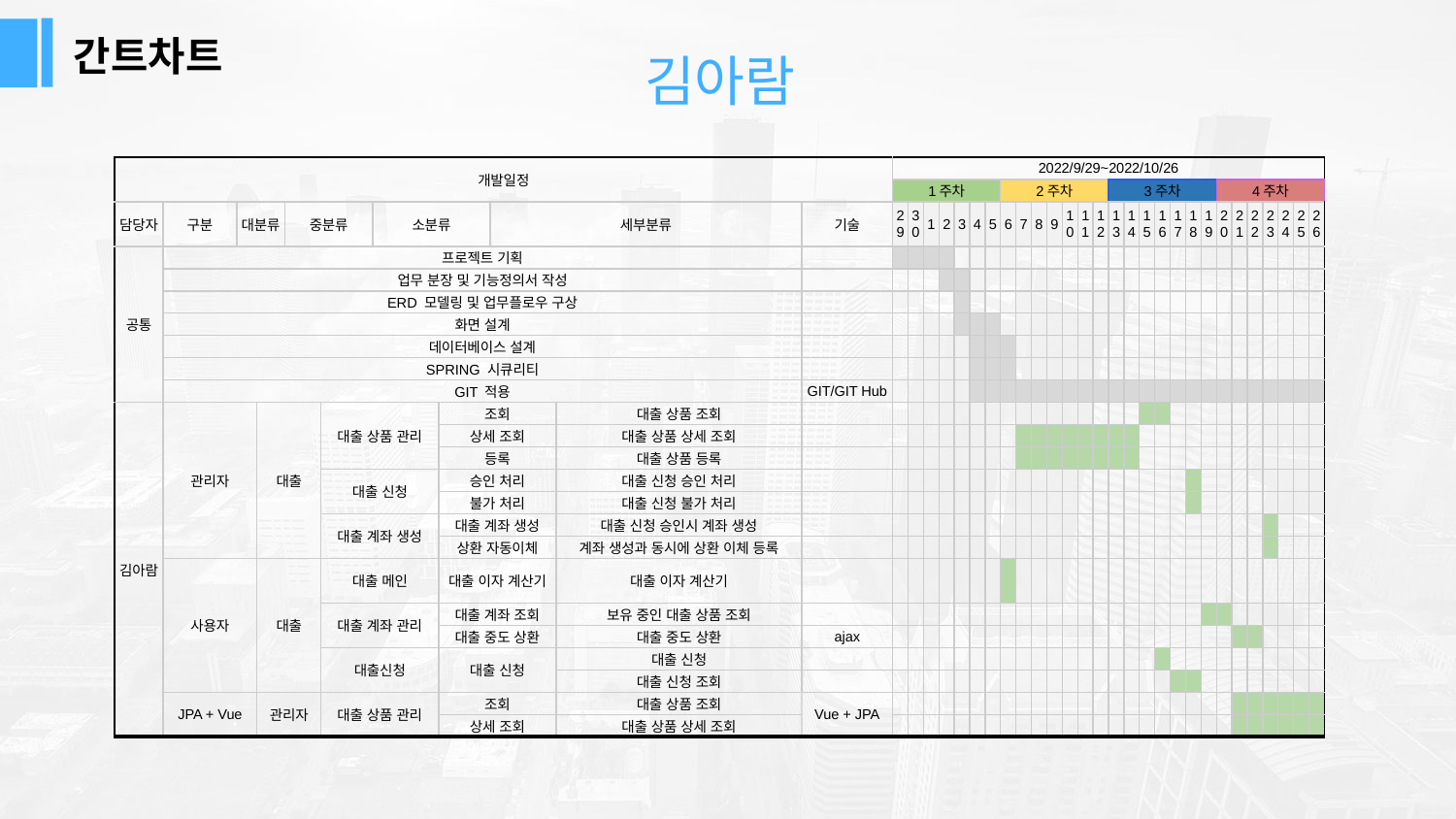

간트차트
김아람
| 개발일정 |  |  |  |  |  |  |  |  |  |  | 2022/9/29~2022/10/26 |  |  |  |  |  |  |  |  |  |  |  |  |  |  |  |  |  |  |  |  |  |  |  |  |  |  |  |
| --- | --- | --- | --- | --- | --- | --- | --- | --- | --- | --- | --- | --- | --- | --- | --- | --- | --- | --- | --- | --- | --- | --- | --- | --- | --- | --- | --- | --- | --- | --- | --- | --- | --- | --- | --- | --- | --- | --- |
|  |  |  |  |  |  |  |  |  |  |  | 1주차 |  |  |  |  |  |  | 2주차 |  |  |  |  |  |  | 3주차 |  |  |  |  |  |  | 4주차 |  |  |  |  |  |  |
| 담당자 | 구분 | 대분류 |  | 중분류 |  | 소분류 |  | 세부분류 |  | 기술 | 29 | 30 | 1 | 2 | 3 | 4 | 5 | 6 | 7 | 8 | 9 | 10 | 11 | 12 | 13 | 14 | 15 | 16 | 17 | 18 | 19 | 20 | 21 | 22 | 23 | 24 | 25 | 26 |
| 공통 | 프로젝트 기획 |  |  |  |  |  |  |  |  |  |  |  |  |  |  |  |  |  |  |  |  |  |  |  |  |  |  |  |  |  |  |  |  |  |  |  |  |  |
|  | 업무 분장 및 기능정의서 작성 |  |  |  |  |  |  |  |  |  |  |  |  |  |  |  |  |  |  |  |  |  |  |  |  |  |  |  |  |  |  |  |  |  |  |  |  |  |
|  | ERD 모델링 및 업무플로우 구상 |  |  |  |  |  |  |  |  |  |  |  |  |  |  |  |  |  |  |  |  |  |  |  |  |  |  |  |  |  |  |  |  |  |  |  |  |  |
|  | 화면 설계 |  |  |  |  |  |  |  |  |  |  |  |  |  |  |  |  |  |  |  |  |  |  |  |  |  |  |  |  |  |  |  |  |  |  |  |  |  |
|  | 데이터베이스 설계 |  |  |  |  |  |  |  |  |  |  |  |  |  |  |  |  |  |  |  |  |  |  |  |  |  |  |  |  |  |  |  |  |  |  |  |  |  |
|  | SPRING 시큐리티 |  |  |  |  |  |  |  |  |  |  |  |  |  |  |  |  |  |  |  |  |  |  |  |  |  |  |  |  |  |  |  |  |  |  |  |  |  |
|  | GIT 적용 |  |  |  |  |  |  |  |  | GIT/GIT Hub |  |  |  |  |  |  |  |  |  |  |  |  |  |  |  |  |  |  |  |  |  |  |  |  |  |  |  |  |
| 김아람 | 관리자 | 대출 | 대출 | 대출 상품 관리 | 대출 상품 관리 | 조회 | 조회 | 대출 상품 조회 | 대출 상품 조회 |  |  |  |  |  |  |  |  |  |  |  |  |  |  |  |  |  |  |  |  |  |  |  |  |  |  |  |  |  |
|  |  |  |  |  |  | 상세 조회 | 상세 조회 | 대출 상품 상세 조회 | 대출 상품 상세 조회 |  |  |  |  |  |  |  |  |  |  |  |  |  |  |  |  |  |  |  |  |  |  |  |  |  |  |  |  |  |
|  |  |  |  |  |  | 등록 | 등록 | 대출 상품 등록 | 대출 상품 등록 |  |  |  |  |  |  |  |  |  |  |  |  |  |  |  |  |  |  |  |  |  |  |  |  |  |  |  |  |  |
|  |  |  |  | 대출 신청 | 대출 신청 | 승인 처리 | 승인 처리 | 대출 신청 승인 처리 | 대출 신청 승인 처리 |  |  |  |  |  |  |  |  |  |  |  |  |  |  |  |  |  |  |  |  |  |  |  |  |  |  |  |  |  |
|  |  |  |  |  |  | 불가 처리 | 불가 처리 | 대출 신청 불가 처리 | 대출 신청 불가 처리 |  |  |  |  |  |  |  |  |  |  |  |  |  |  |  |  |  |  |  |  |  |  |  |  |  |  |  |  |  |
|  |  |  |  | 대출 계좌 생성 | 대출 계좌 생성 | 대출 계좌 생성 | 대출 계좌 생성 | 대출 신청 승인시 계좌 생성 | 대출 신청 승인시 계좌 생성 |  |  |  |  |  |  |  |  |  |  |  |  |  |  |  |  |  |  |  |  |  |  |  |  |  |  |  |  |  |
|  |  |  |  |  |  | 상환 자동이체 | 상환 자동이체 | 계좌 생성과 동시에 상환 이체 등록 | 계좌 생성과 동시에 상환 이체 등록 |  |  |  |  |  |  |  |  |  |  |  |  |  |  |  |  |  |  |  |  |  |  |  |  |  |  |  |  |  |
|  | 사용자 | 대출 | 대출 | 대출 메인 | 대출 메인 | 대출 이자 계산기 | 대출 이자 계산기 | 대출 이자 계산기 | 대출 이자 계산기 |  |  |  |  |  |  |  |  |  |  |  |  |  |  |  |  |  |  |  |  |  |  |  |  |  |  |  |  |  |
|  |  |  |  | 대출 계좌 관리 | 대출 계좌 관리 | 대출 계좌 조회 | 대출 계좌 조회 | 보유 중인 대출 상품 조회 | 보유 중인 대출 상품 조회 |  |  |  |  |  |  |  |  |  |  |  |  |  |  |  |  |  |  |  |  |  |  |  |  |  |  |  |  |  |
|  |  |  |  |  |  | 대출 중도 상환 | 대출 중도 상환 | 대출 중도 상환 | 대출 중도 상환 | ajax |  |  |  |  |  |  |  |  |  |  |  |  |  |  |  |  |  |  |  |  |  |  |  |  |  |  |  |  |
|  |  |  |  | 대출신청 | 대출신청 | 대출 신청 | 대출 신청 | 대출 신청 | 대출 신청 |  |  |  |  |  |  |  |  |  |  |  |  |  |  |  |  |  |  |  |  |  |  |  |  |  |  |  |  |  |
|  |  |  |  |  |  |  |  | 대출 신청 조회 | 대출 신청 조회 |  |  |  |  |  |  |  |  |  |  |  |  |  |  |  |  |  |  |  |  |  |  |  |  |  |  |  |  |  |
|  | JPA + Vue | 관리자 | 관리자 | 대출 상품 관리 | 대출 상품 관리 | 조회 | 조회 | 대출 상품 조회 | 대출 상품 조회 | Vue + JPA |  |  |  |  |  |  |  |  |  |  |  |  |  |  |  |  |  |  |  |  |  |  |  |  |  |  |  |  |
|  |  |  |  |  |  | 상세 조회 | 상세 조회 | 대출 상품 상세 조회 | 대출 상품 상세 조회 |  |  |  |  |  |  |  |  |  |  |  |  |  |  |  |  |  |  |  |  |  |  |  |  |  |  |  |  |  |